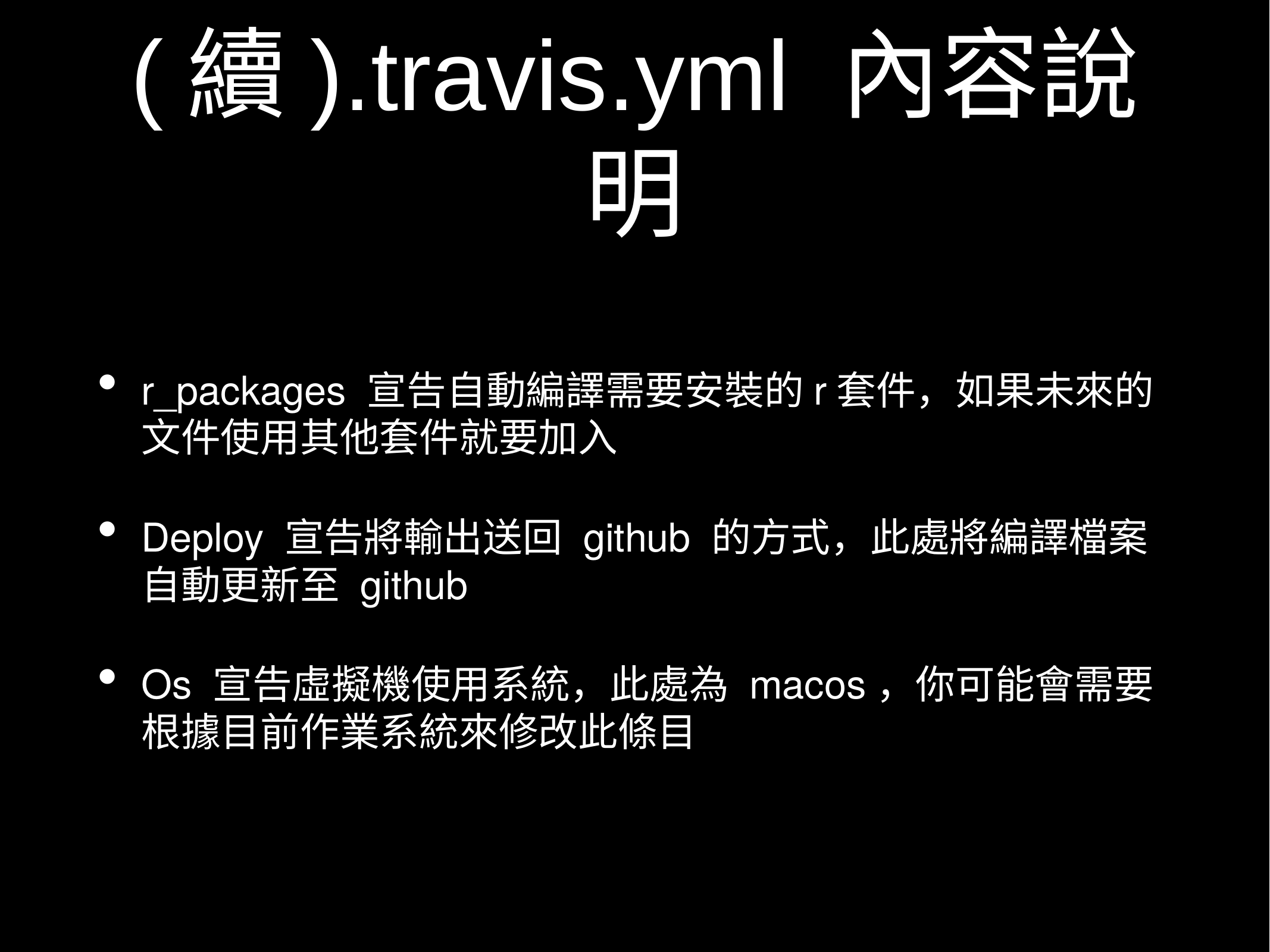

# (續).travis.yml 內容說明
r_packages 宣告自動編譯需要安裝的r套件，如果未來的文件使用其他套件就要加入
Deploy 宣告將輸出送回 github 的方式，此處將編譯檔案自動更新至 github
Os 宣告虛擬機使用系統，此處為 macos，你可能會需要根據目前作業系統來修改此條目